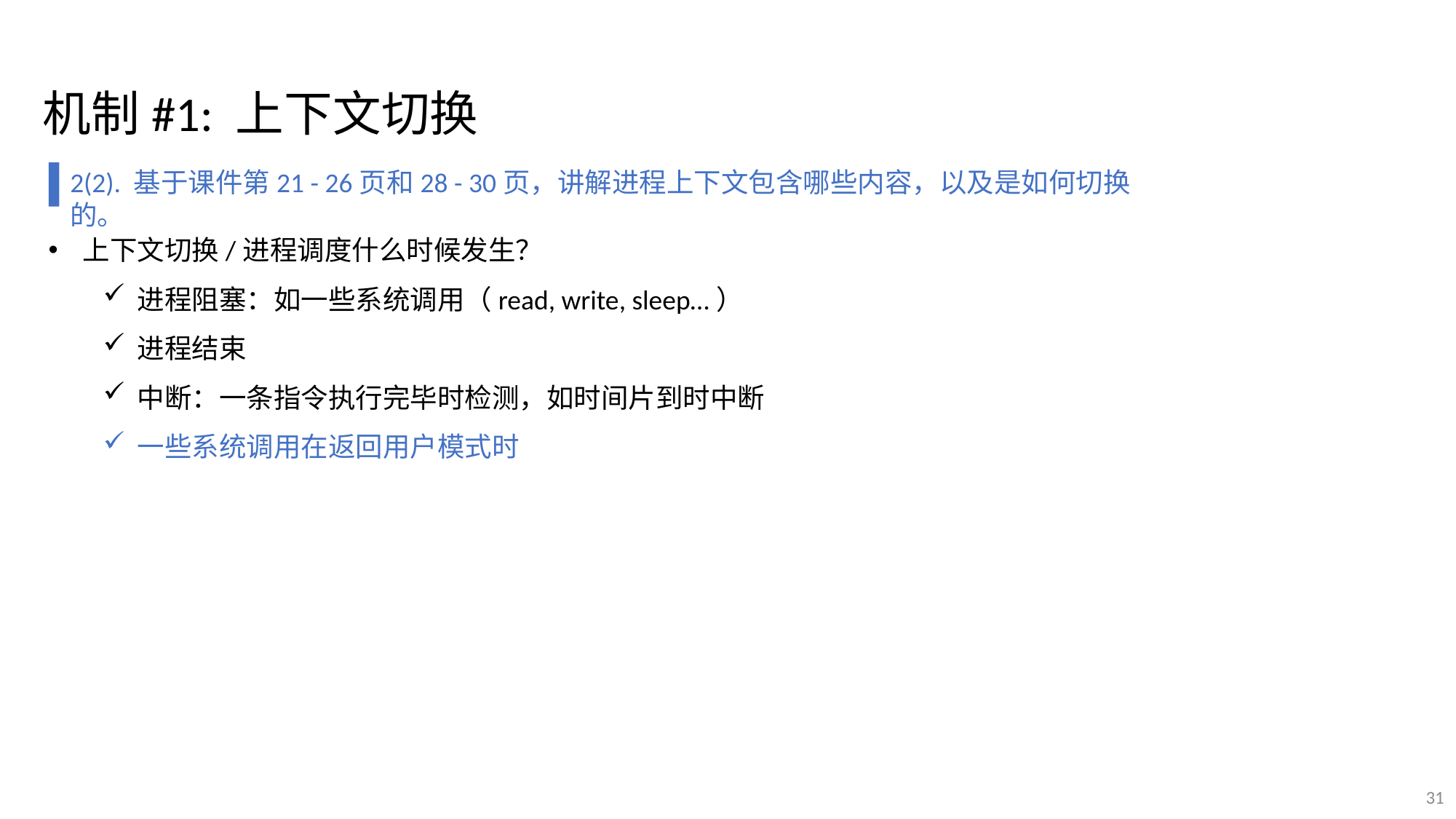

机制#1: 上下文切换
2(2). 基于课件第21 - 26页和28 - 30页，讲解进程上下文包含哪些内容，以及是如何切换的。

上下文切换/进程调度什么时候发生？
进程阻塞：如一些系统调用（read, write, sleep…）
进程结束
中断：一条指令执行完毕时检测，如时间片到时中断
一些系统调用在返回用户模式时
31